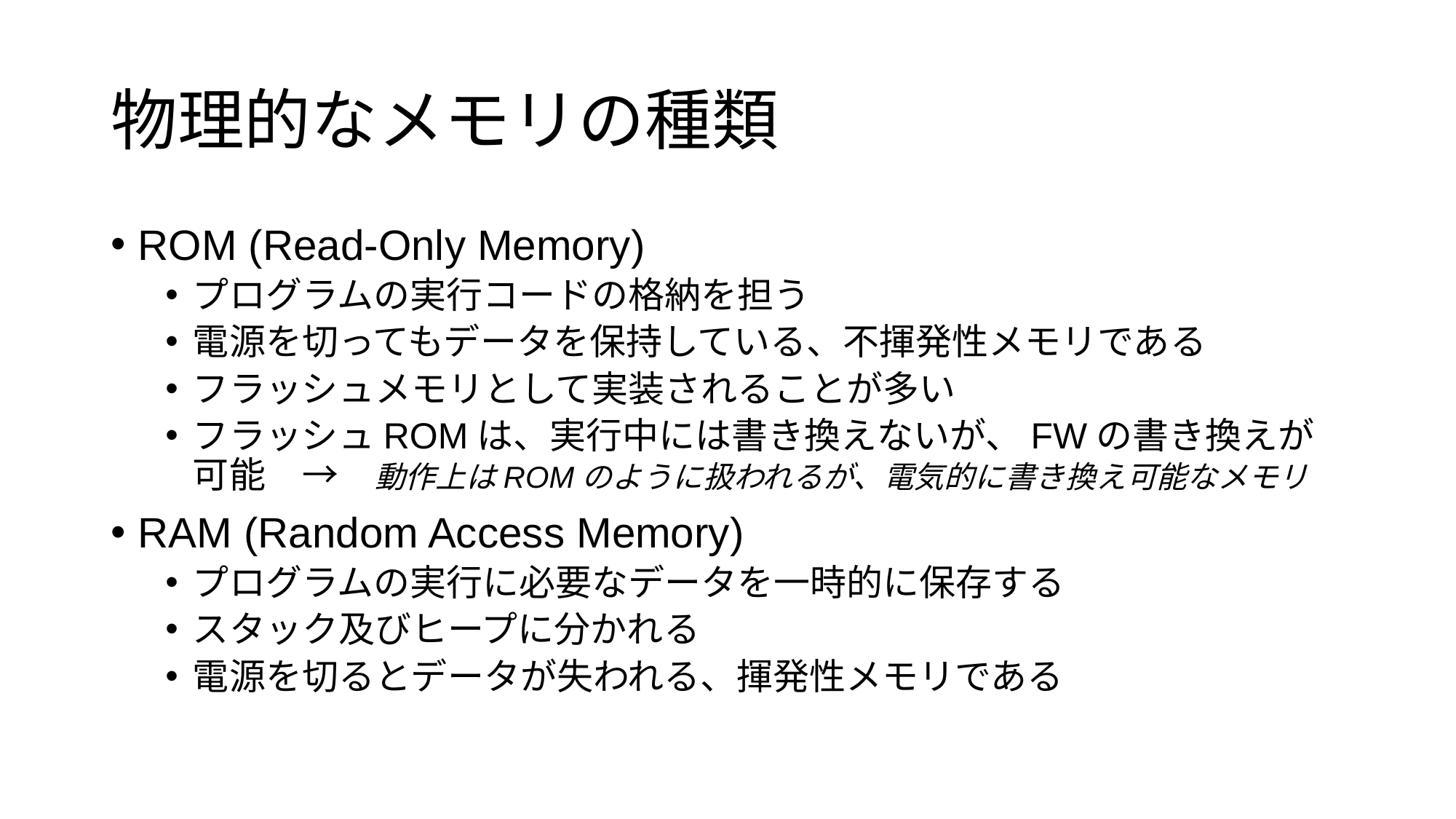

# 物理的なメモリの種類
ROM (Read-Only Memory)
プログラムの実行コードの格納を担う
電源を切ってもデータを保持している、不揮発性メモリである
フラッシュメモリとして実装されることが多い
フラッシュROMは、実行中には書き換えないが、FWの書き換えが可能　→　動作上はROMのように扱われるが、電気的に書き換え可能なメモリ
RAM (Random Access Memory)
プログラムの実行に必要なデータを一時的に保存する
スタック及びヒープに分かれる
電源を切るとデータが失われる、揮発性メモリである